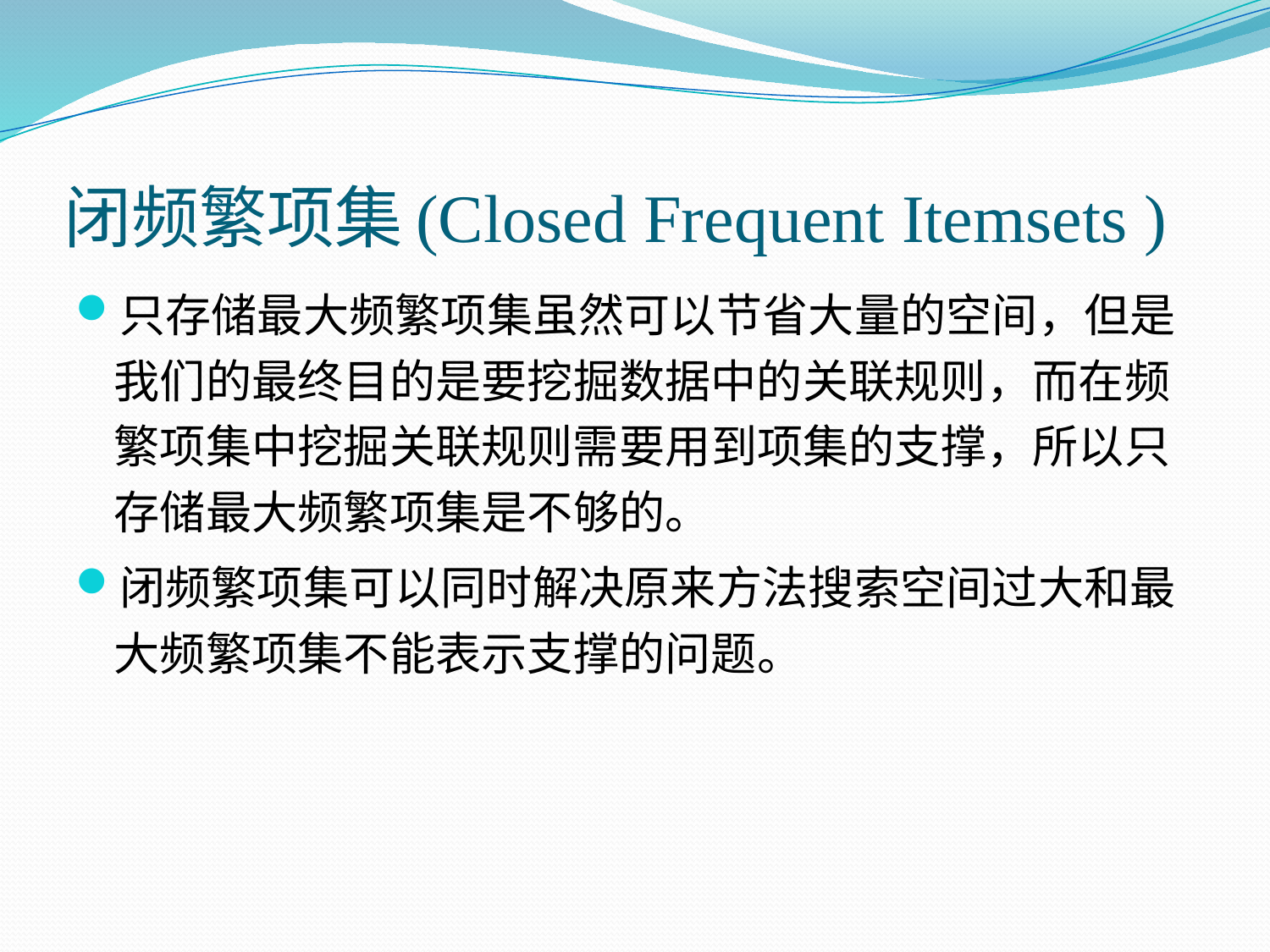

# 闭频繁项集(Closed Frequent Itemsets )
只存储最大频繁项集虽然可以节省大量的空间，但是我们的最终目的是要挖掘数据中的关联规则，而在频繁项集中挖掘关联规则需要用到项集的支撑，所以只存储最大频繁项集是不够的。
闭频繁项集可以同时解决原来方法搜索空间过大和最大频繁项集不能表示支撑的问题。